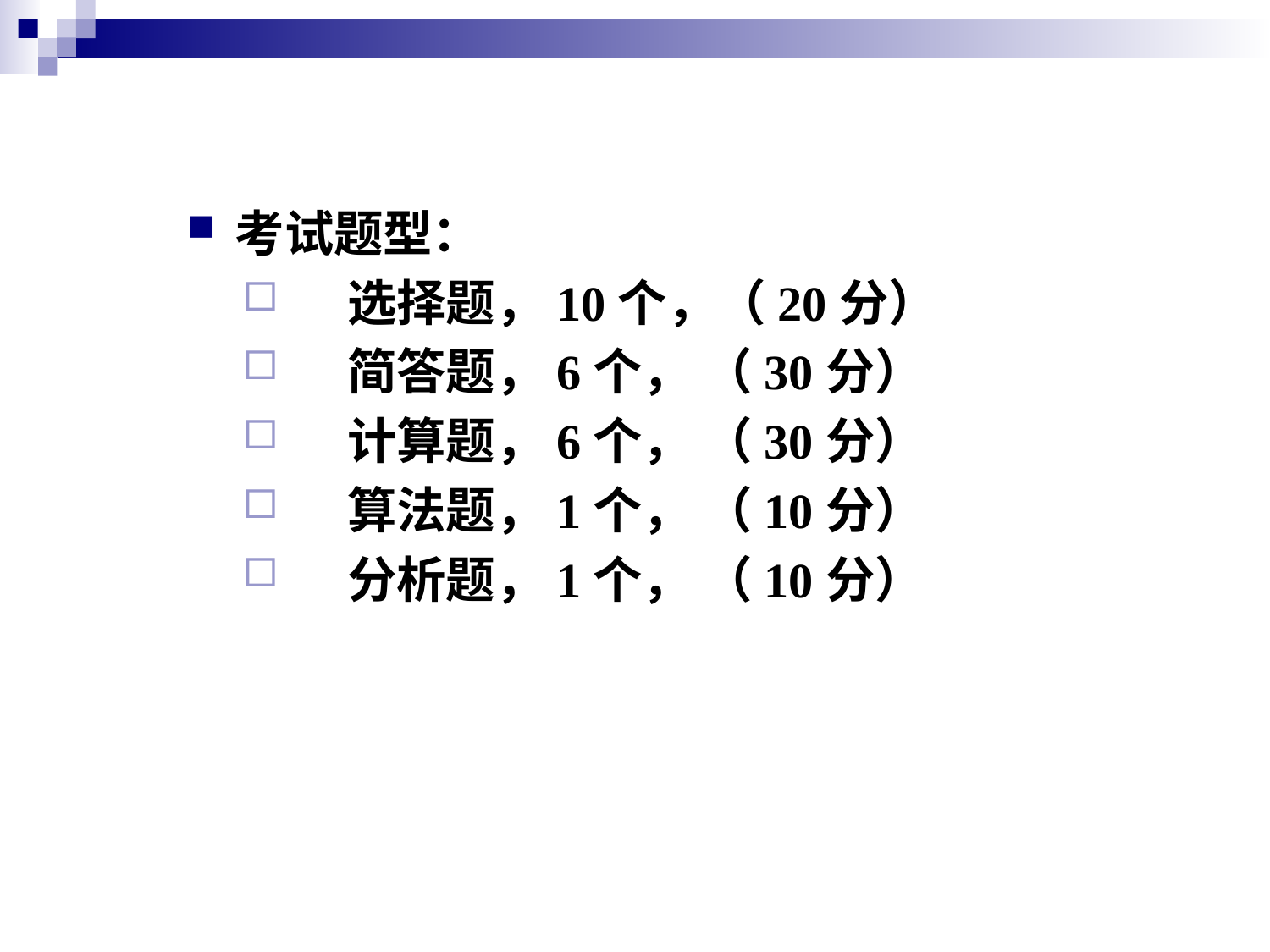

考试题型：
    选择题，10个，（20分）
    简答题，6个， （30分）
    计算题，6个， （30分）
    算法题，1个， （10分）
    分析题，1个， （10分）